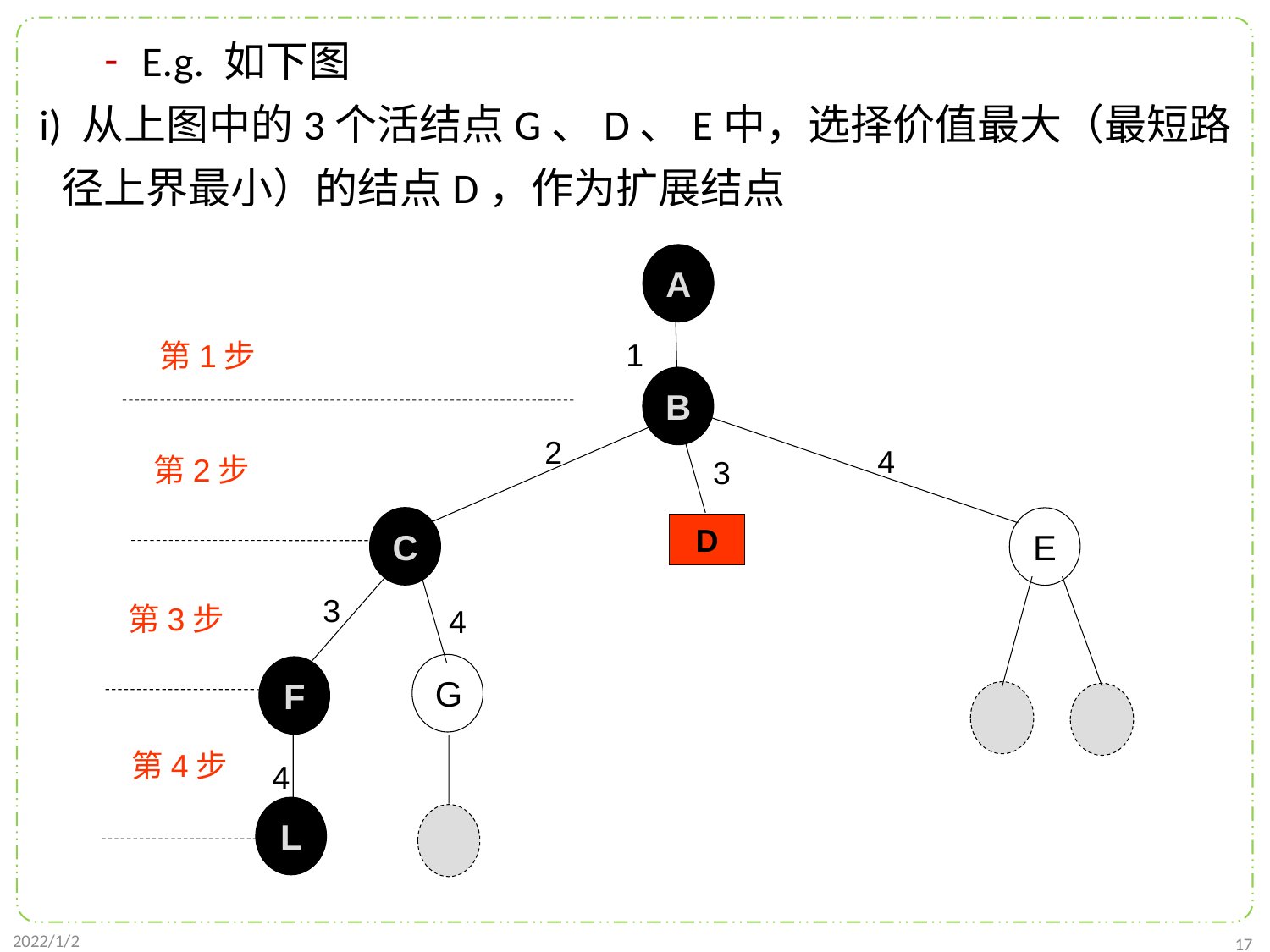

E.g. 如下图
 i) 从上图中的3个活结点G、D、E中，选择价值最大（最短路径上界最小）的结点D，作为扩展结点

A

1
第1步
B

2
4

第2步
3
C
E
D

3
第3步
4
G
F

第4步
4
L

2022/1/2
17